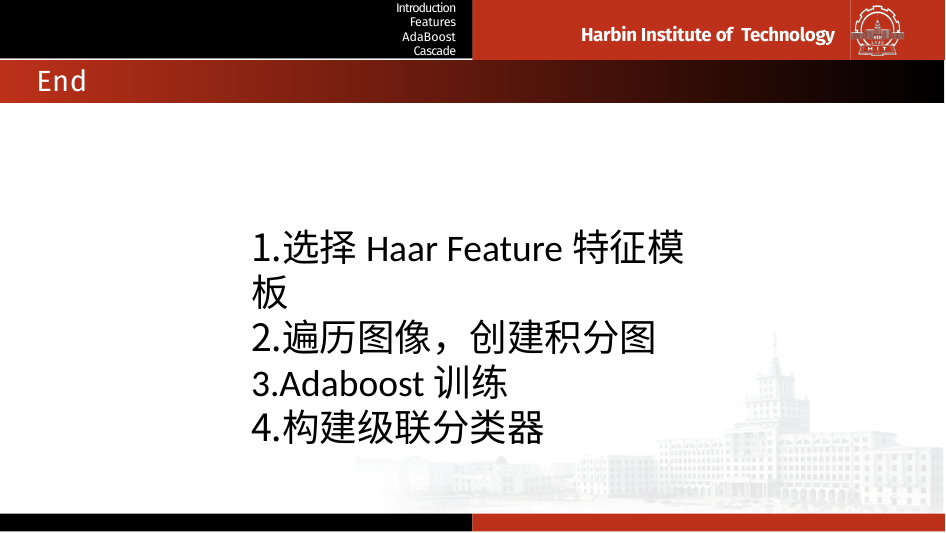

background
Model  Implementation
Results
Introduction
Features
AdaBoost
Cascade

Harbin Institute of Technology
End

选择Haar Feature特征模板
遍历图像，创建积分图
Adaboost训练
构建级联分类器